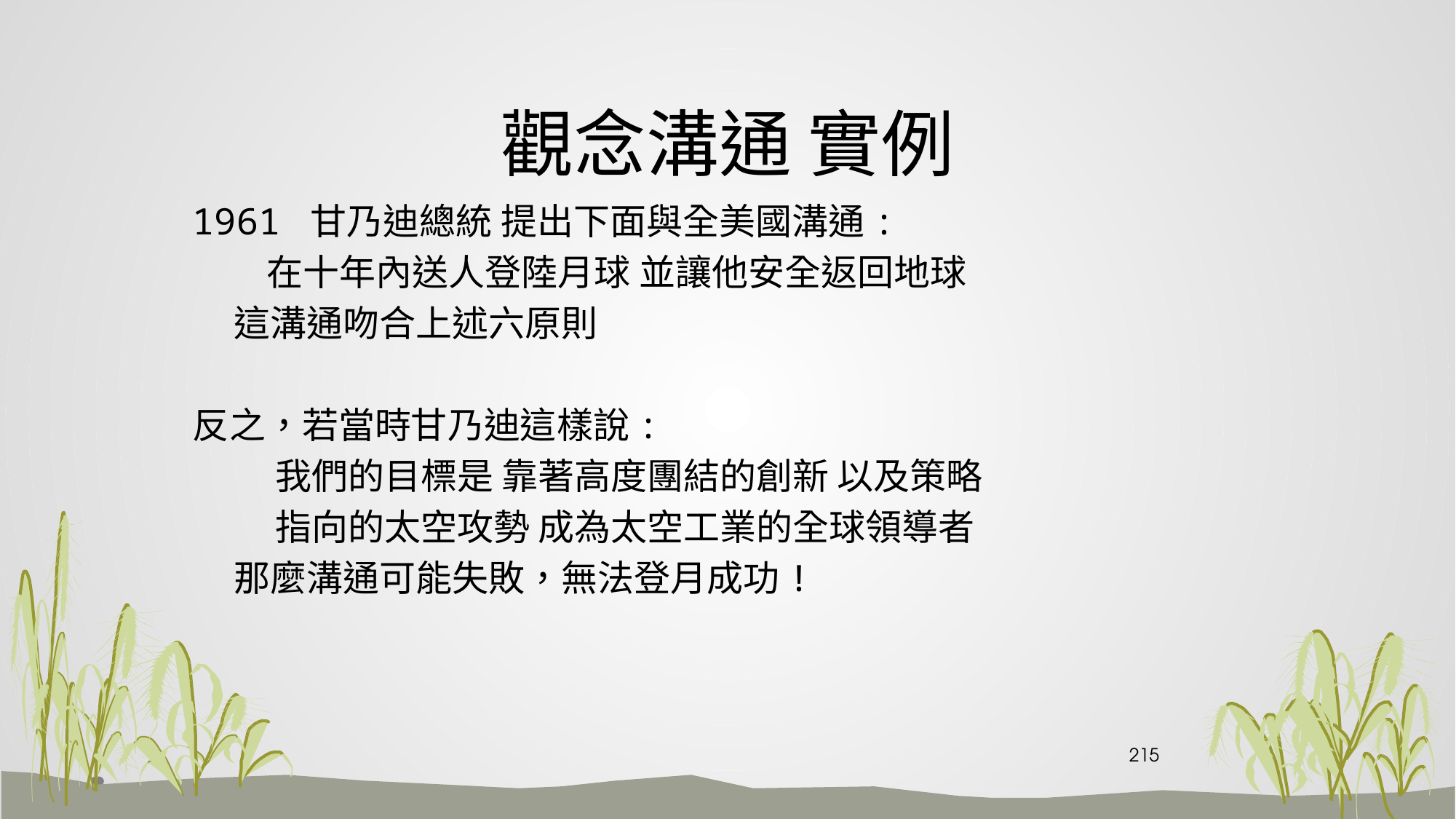

# 觀念溝通 實例
1961 甘乃迪總統 提出下面與全美國溝通:
        在十年內送人登陸月球 並讓他安全返回地球
    這溝通吻合上述六原則

反之，若當時甘乃迪這樣說:
         我們的目標是 靠著高度團結的創新 以及策略
         指向的太空攻勢 成為太空工業的全球領導者
    那麼溝通可能失敗，無法登月成功!
215